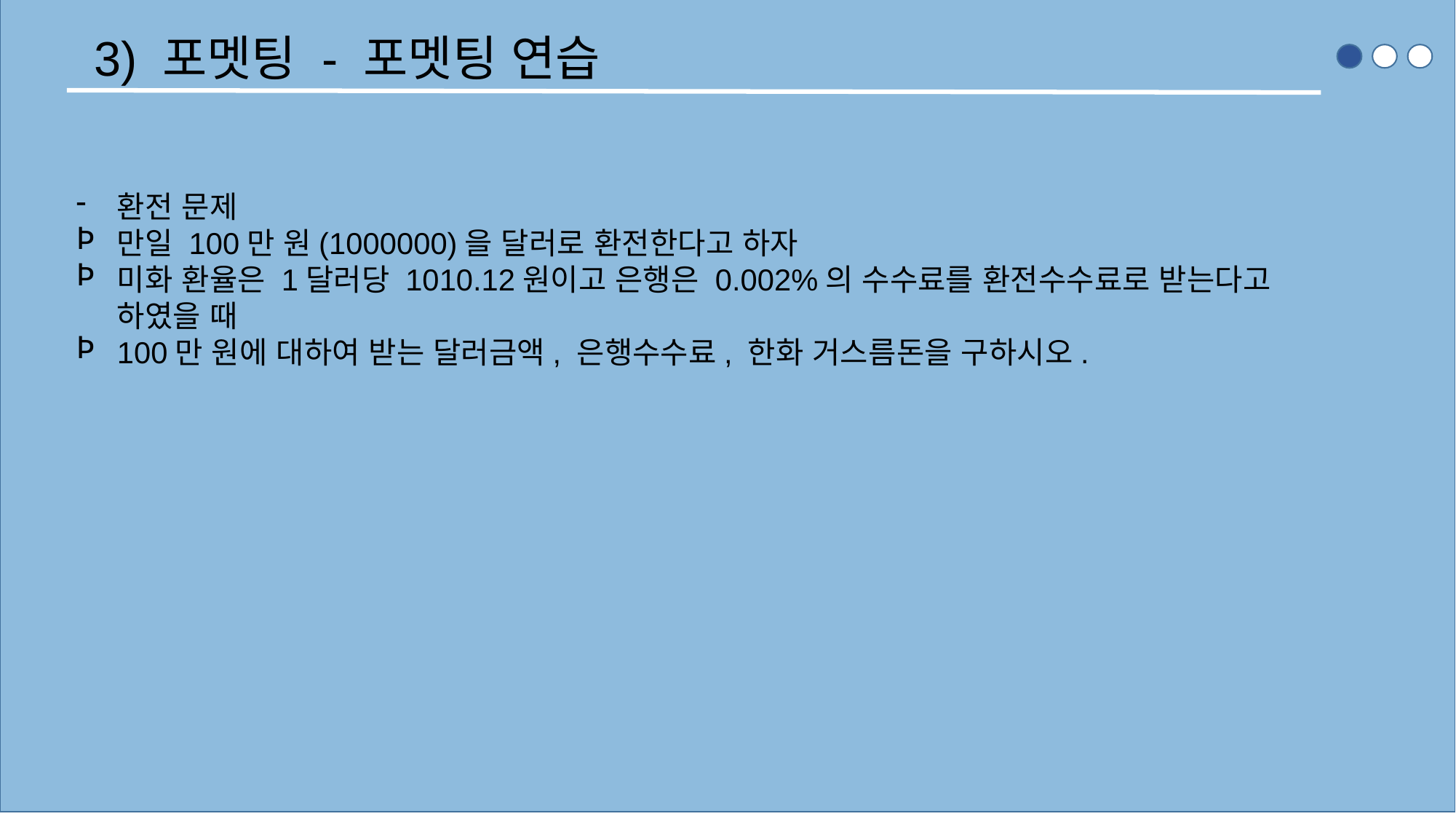

3) 포멧팅 - 포멧팅 연습

환전 문제
만일 100만 원(1000000)을 달러로 환전한다고 하자
미화 환율은 1달러당 1010.12원이고 은행은 0.002%의 수수료를 환전수수료로 받는다고 하였을 때
100만 원에 대하여 받는 달러금액, 은행수수료, 한화 거스름돈을 구하시오.